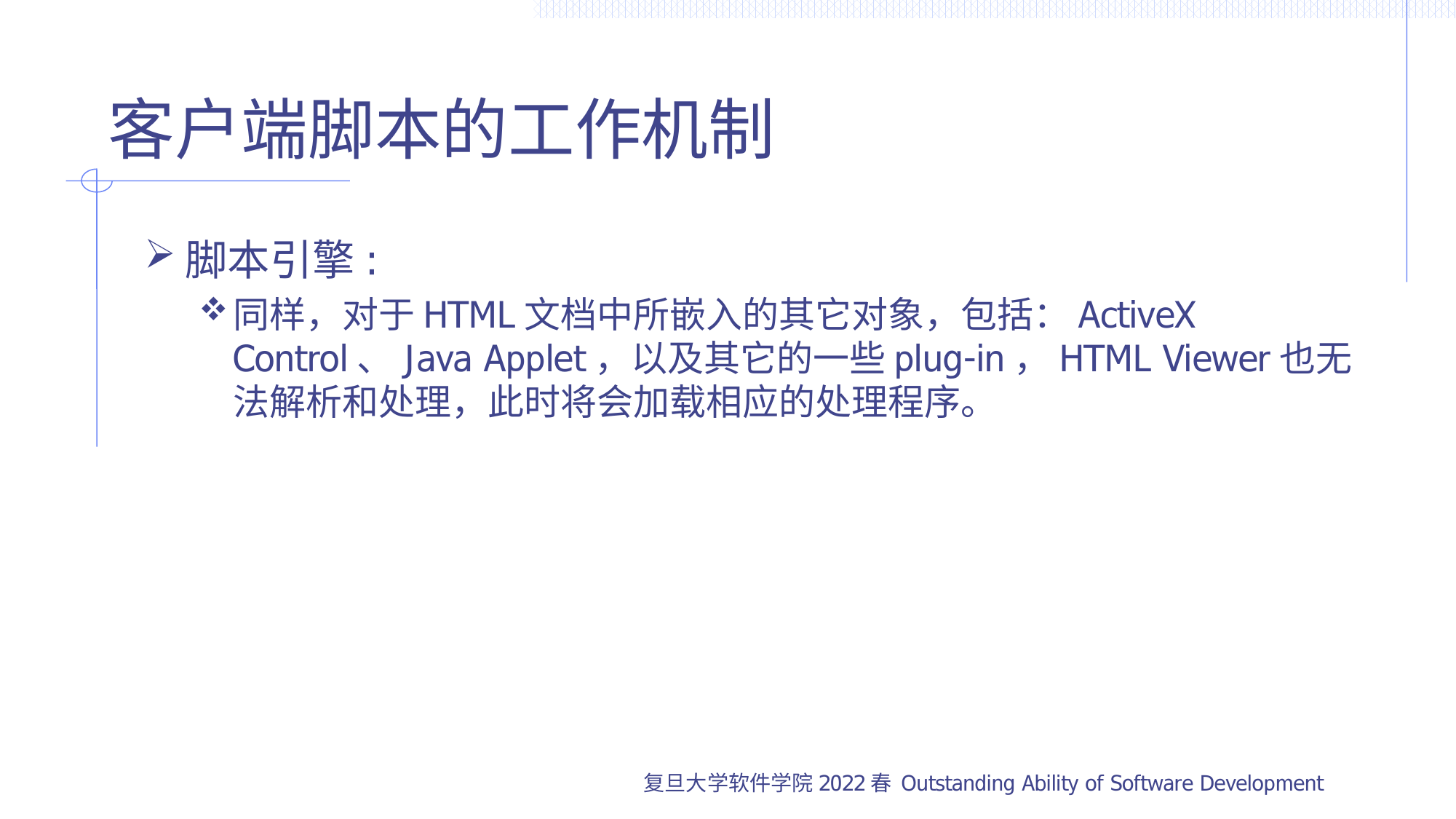

# 客户端脚本的工作机制
脚本引擎:
同样，对于HTML文档中所嵌入的其它对象，包括：ActiveX Control、Java Applet，以及其它的一些plug-in，HTML Viewer也无法解析和处理，此时将会加载相应的处理程序。